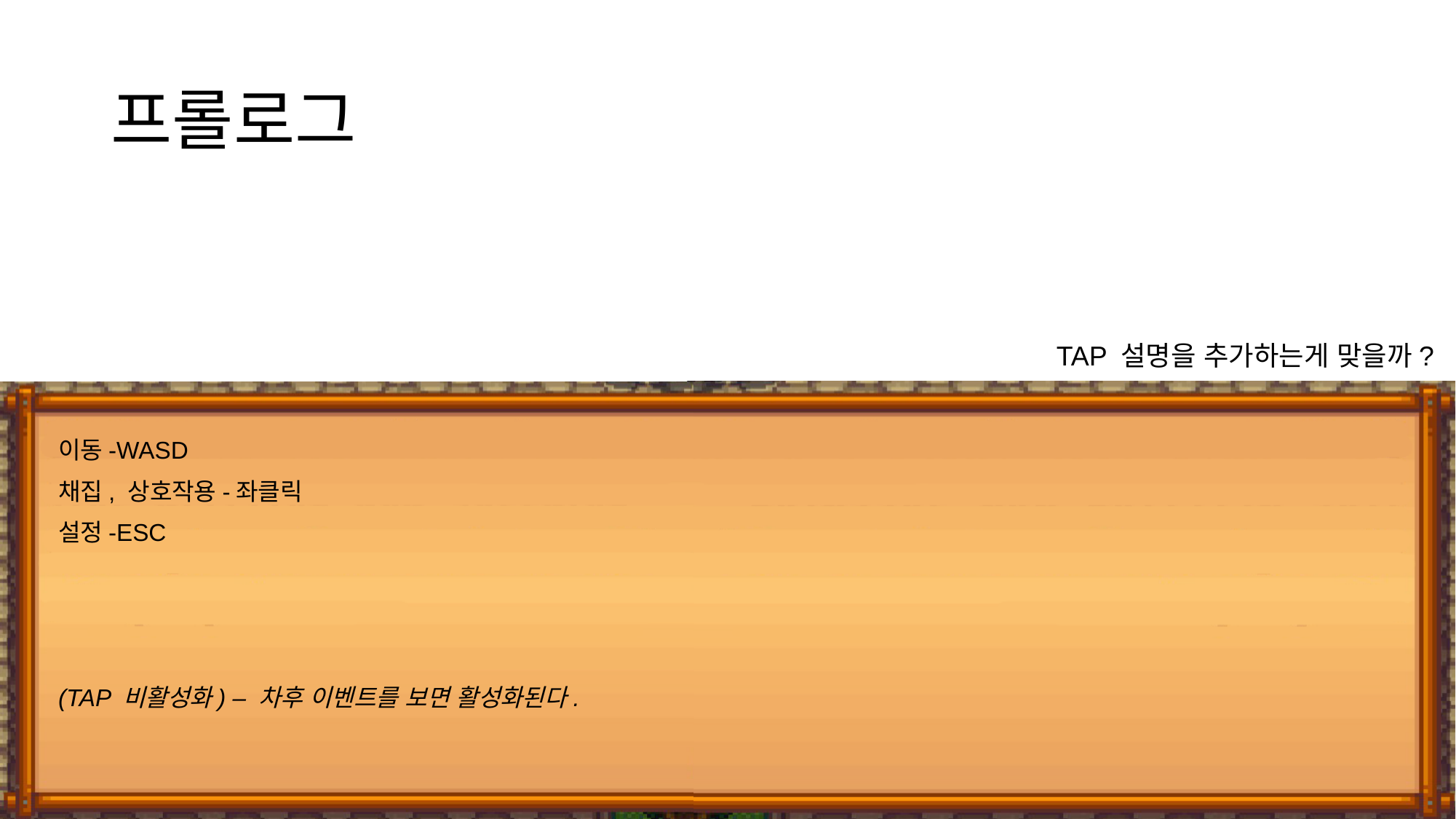

# 프롤로그
TAP 설명을 추가하는게 맞을까?
이동-WASD
채집, 상호작용-좌클릭
설정-ESC

(TAP 비활성화) – 차후 이벤트를 보면 활성화된다.